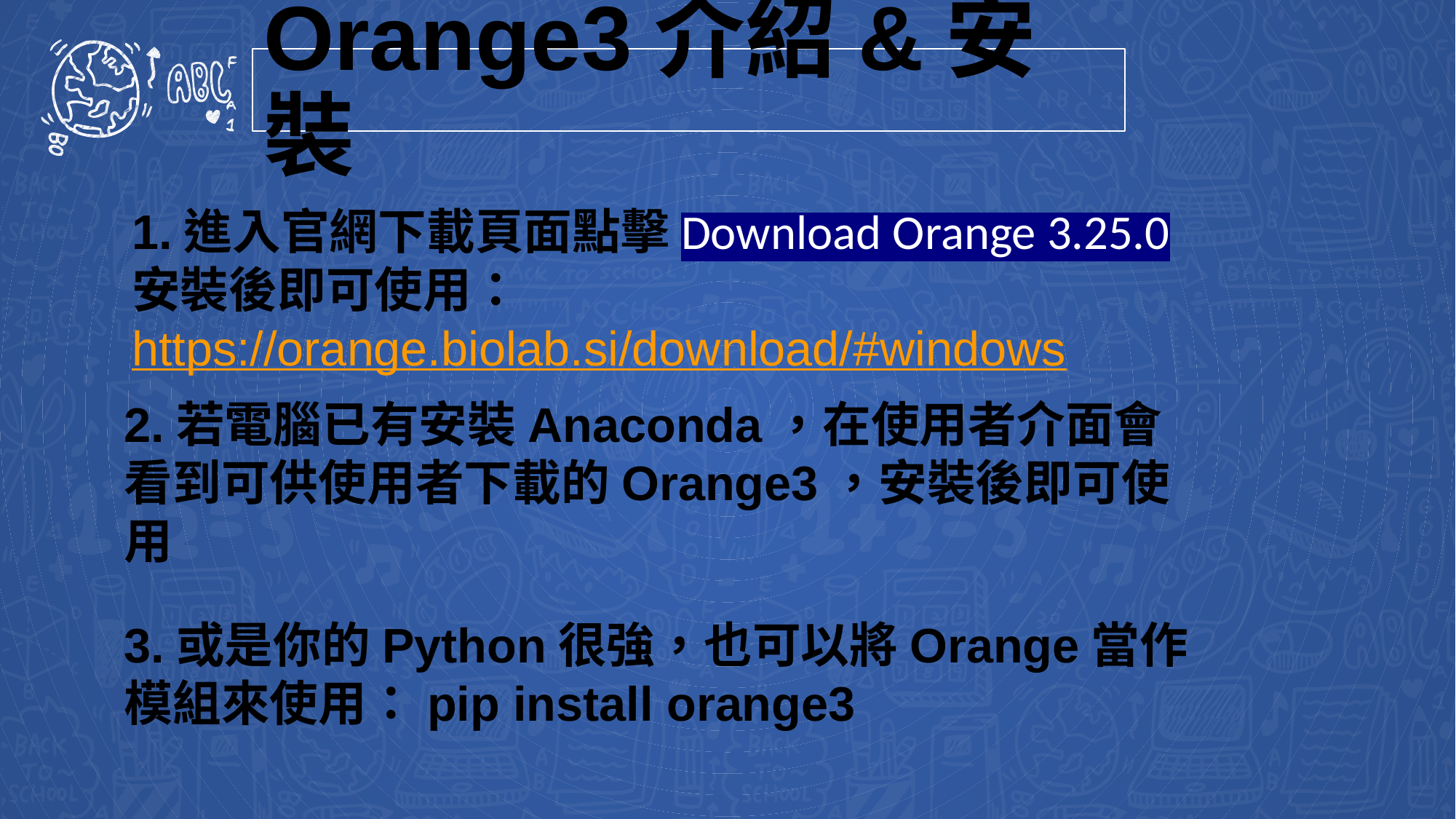

Orange3介紹&安裝
1.進入官網下載頁面點擊Download Orange 3.25.0
安裝後即可使用：https://orange.biolab.si/download/#windows

2.若電腦已有安裝Anaconda，在使用者介面會看到可供使用者下載的Orange3，安裝後即可使用
3.或是你的Python很強，也可以將Orange當作模組來使用：pip install orange3